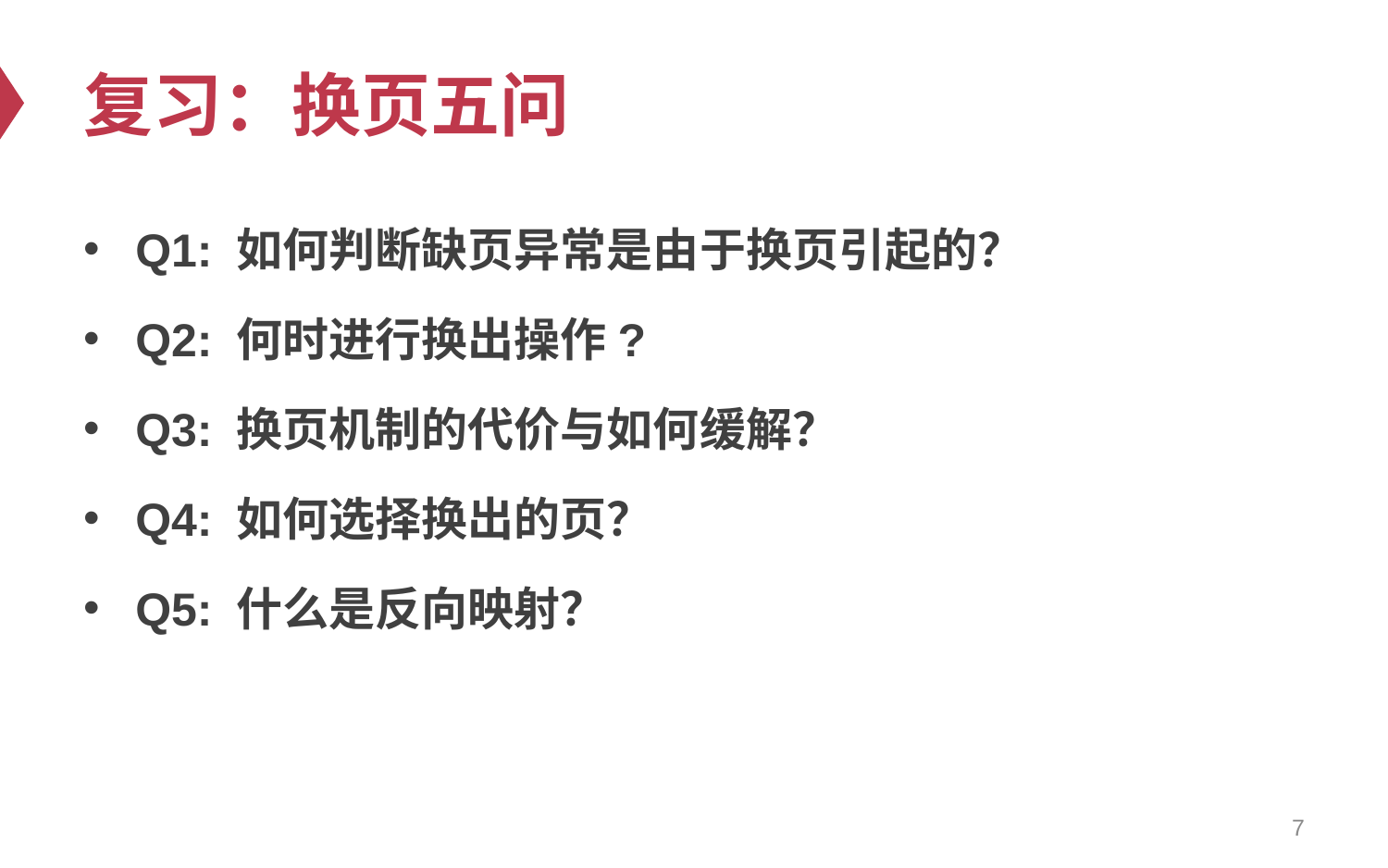

# 复习：换页五问
Q1: 如何判断缺页异常是由于换页引起的？
Q2: 何时进行换出操作?
Q3: 换页机制的代价与如何缓解？
Q4: 如何选择换出的页？
Q5: 什么是反向映射？
7